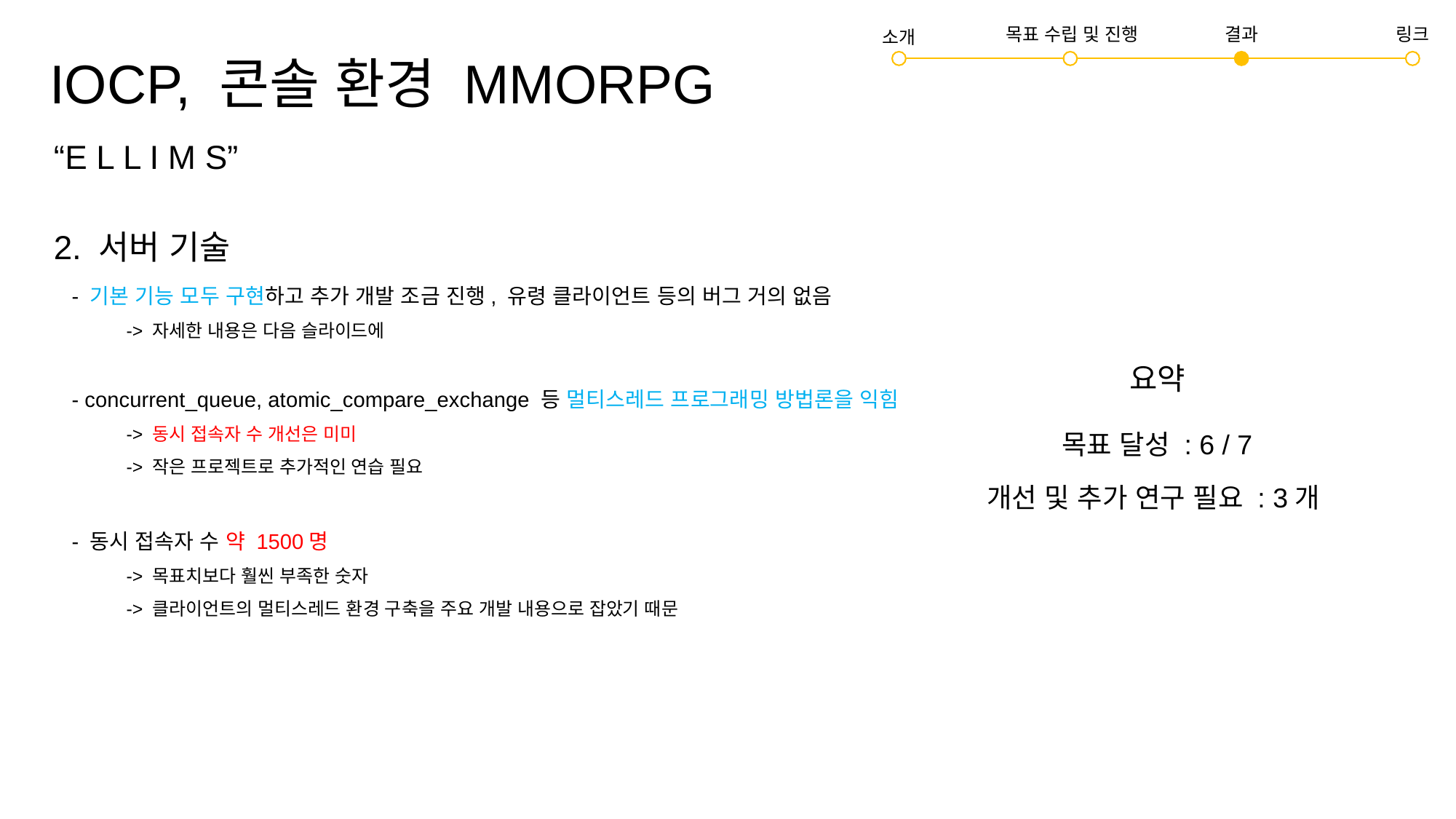

# IOCP, 콘솔 환경 MMORPG
링크
결과
목표 수립 및 진행
소개

“E L L I M S”
2. 서버 기술
- 기본 기능 모두 구현하고 추가 개발 조금 진행, 유령 클라이언트 등의 버그 거의 없음
-> 자세한 내용은 다음 슬라이드에

- concurrent_queue, atomic_compare_exchange 등 멀티스레드 프로그래밍 방법론을 익힘
-> 동시 접속자 수 개선은 미미
-> 작은 프로젝트로 추가적인 연습 필요

- 동시 접속자 수 약 1500명
-> 목표치보다 훨씬 부족한 숫자
-> 클라이언트의 멀티스레드 환경 구축을 주요 개발 내용으로 잡았기 때문
요약
목표 달성 : 6 / 7
개선 및 추가 연구 필요 : 3개